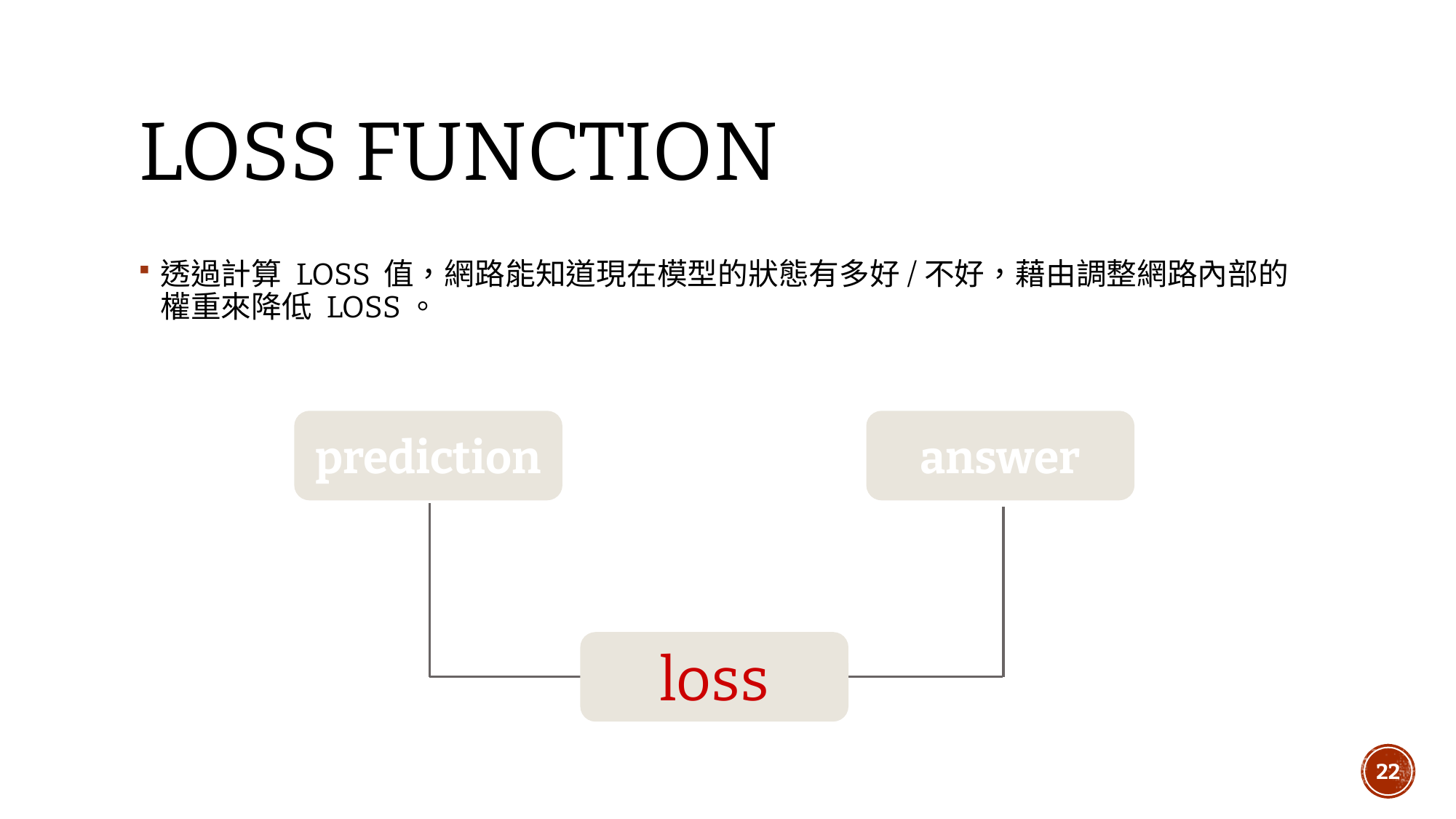

# Loss function
透過計算 LOSS 值，網路能知道現在模型的狀態有多好/不好，藉由調整網路內部的權重來降低 LOSS。
prediction
answer
loss
22